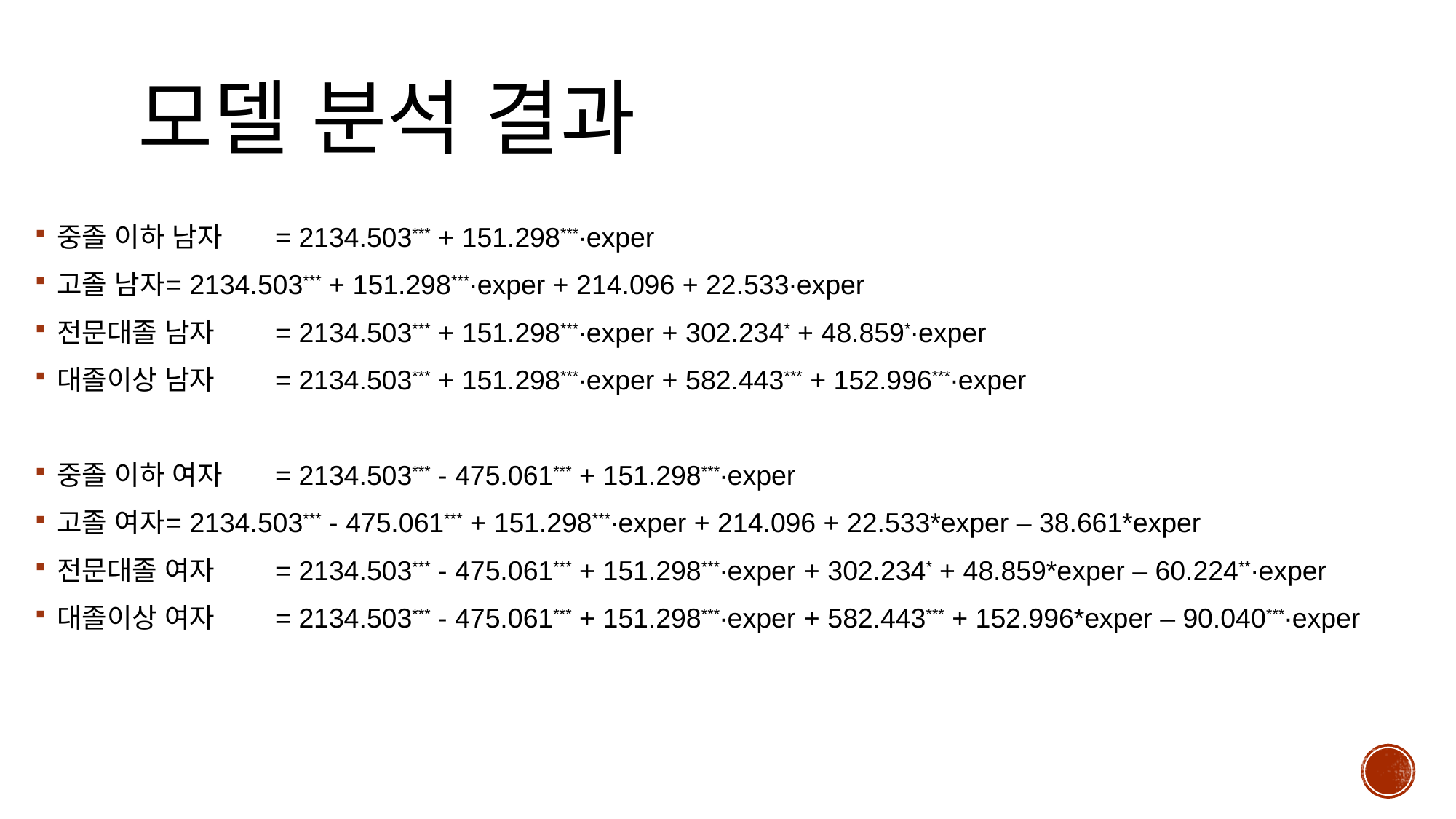

# 모델 분석 결과
중졸 이하 남자	= 2134.503*** + 151.298***∙exper
고졸 남자	= 2134.503*** + 151.298***∙exper + 214.096 + 22.533∙exper
전문대졸 남자	= 2134.503*** + 151.298***∙exper + 302.234* + 48.859*∙exper
대졸이상 남자	= 2134.503*** + 151.298***∙exper + 582.443*** + 152.996***∙exper

중졸 이하 여자	= 2134.503*** - 475.061*** + 151.298***∙exper
고졸 여자	= 2134.503*** - 475.061*** + 151.298***∙exper + 214.096 + 22.533*exper – 38.661*exper
전문대졸 여자	= 2134.503*** - 475.061*** + 151.298***∙exper  + 302.234* + 48.859*exper – 60.224**∙exper
대졸이상 여자	= 2134.503*** - 475.061*** + 151.298***∙exper  + 582.443*** + 152.996*exper – 90.040***∙exper